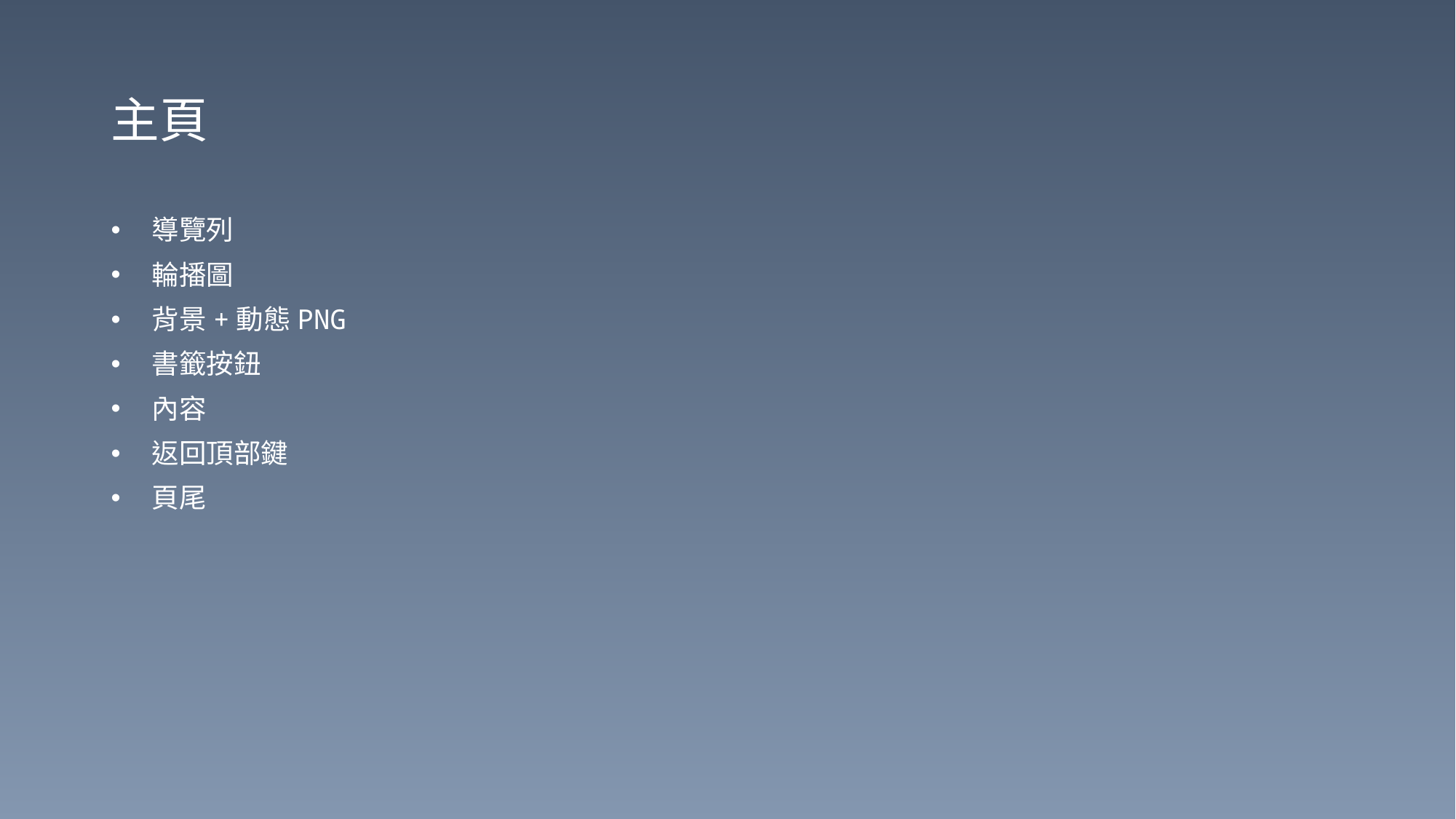

# 主頁
導覽列
輪播圖
背景+動態PNG
書籤按鈕
內容
返回頂部鍵
頁尾